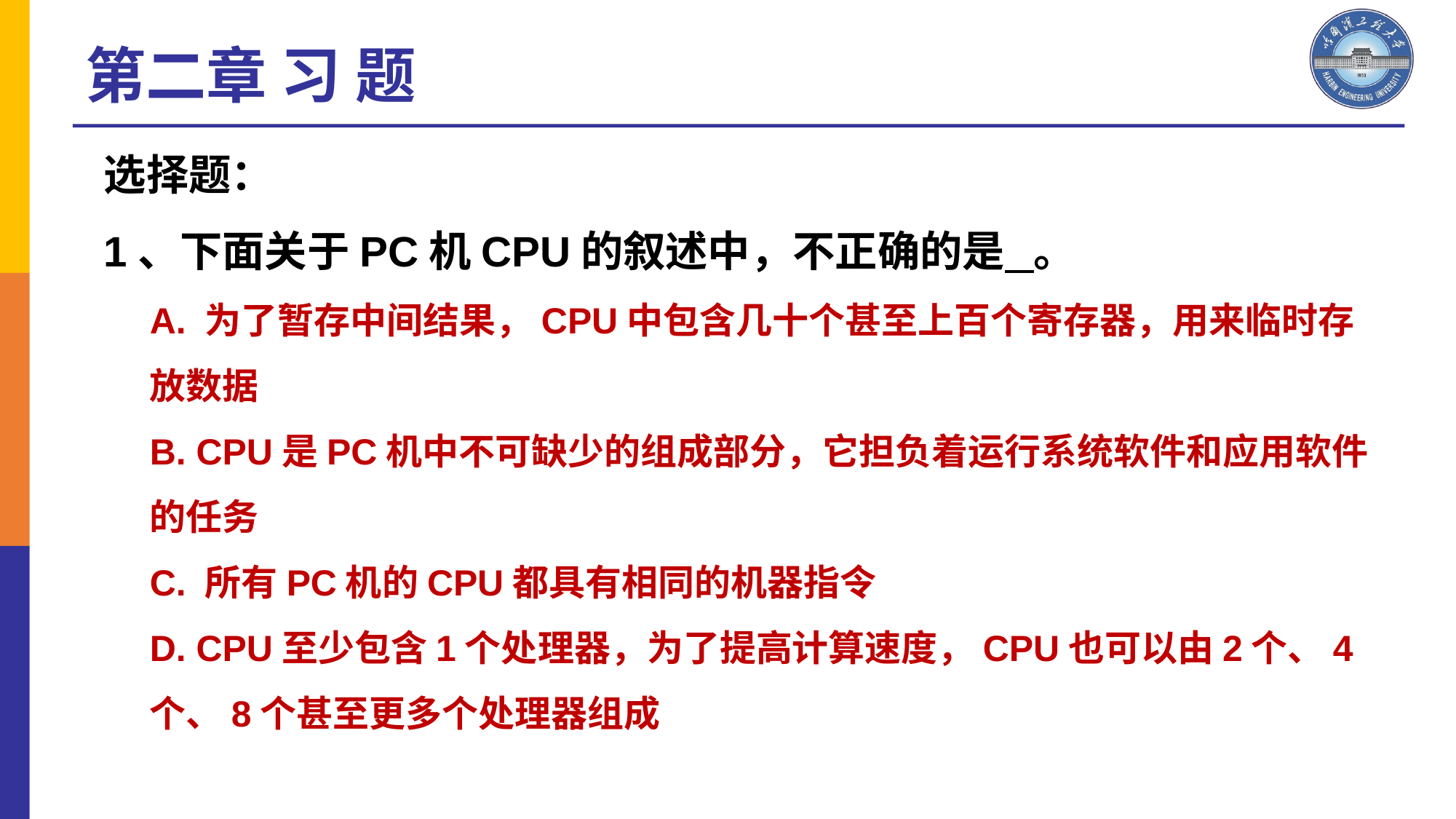

第二章 习 题
选择题：
1、下面关于PC机CPU的叙述中，不正确的是   。
A. 为了暂存中间结果，CPU中包含几十个甚至上百个寄存器，用来临时存放数据
B. CPU是PC机中不可缺少的组成部分，它担负着运行系统软件和应用软件的任务
C. 所有PC机的CPU都具有相同的机器指令
D. CPU至少包含1个处理器，为了提高计算速度，CPU也可以由2个、4个、8个甚至更多个处理器组成